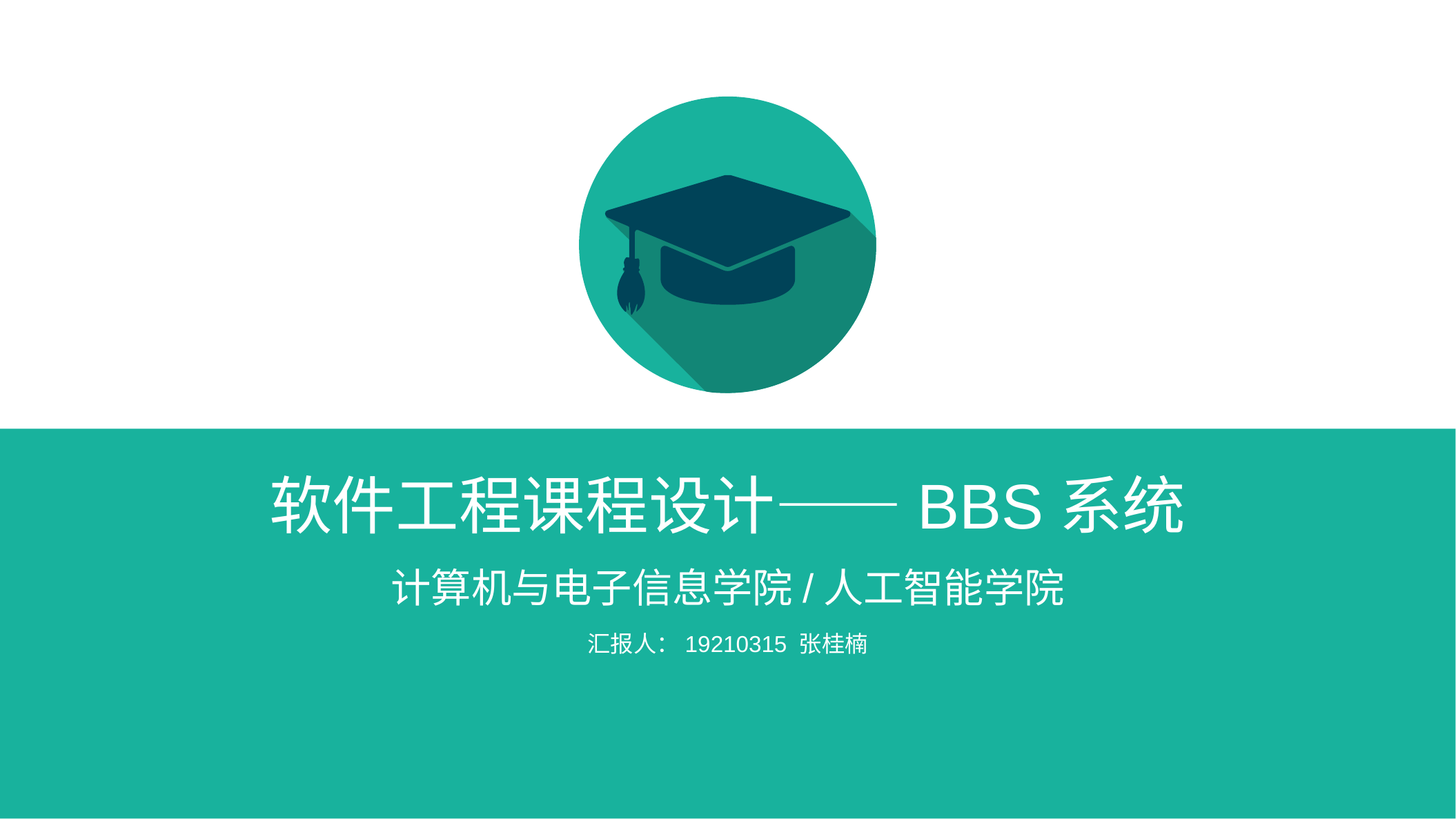

软件工程课程设计——BBS系统
计算机与电子信息学院/人工智能学院
汇报人：19210315 张桂楠